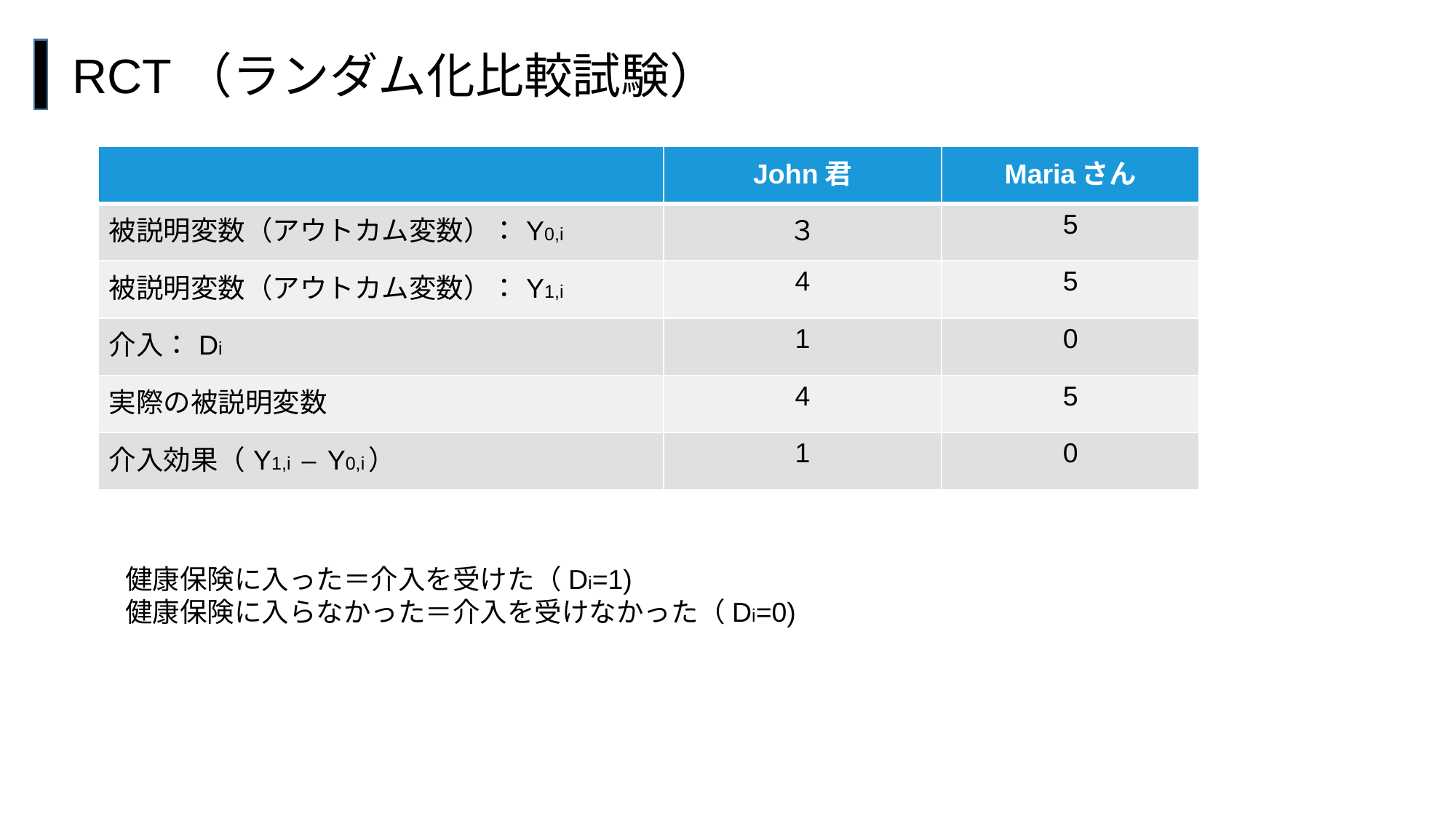

RCT（ランダム化比較試験）
|  | John君 | Mariaさん |
| --- | --- | --- |
| 被説明変数（アウトカム変数）：Y0,i | ３ | 5 |
| 被説明変数（アウトカム変数）：Y1,i | 4 | 5 |
| 介入：Di | 1 | 0 |
| 実際の被説明変数 | 4 | 5 |
| 介入効果（Y1,i ー Y0,i） | 1 | 0 |

#
健康保険に入った＝介入を受けた（Di=1)
健康保険に入らなかった＝介入を受けなかった（Di=0)